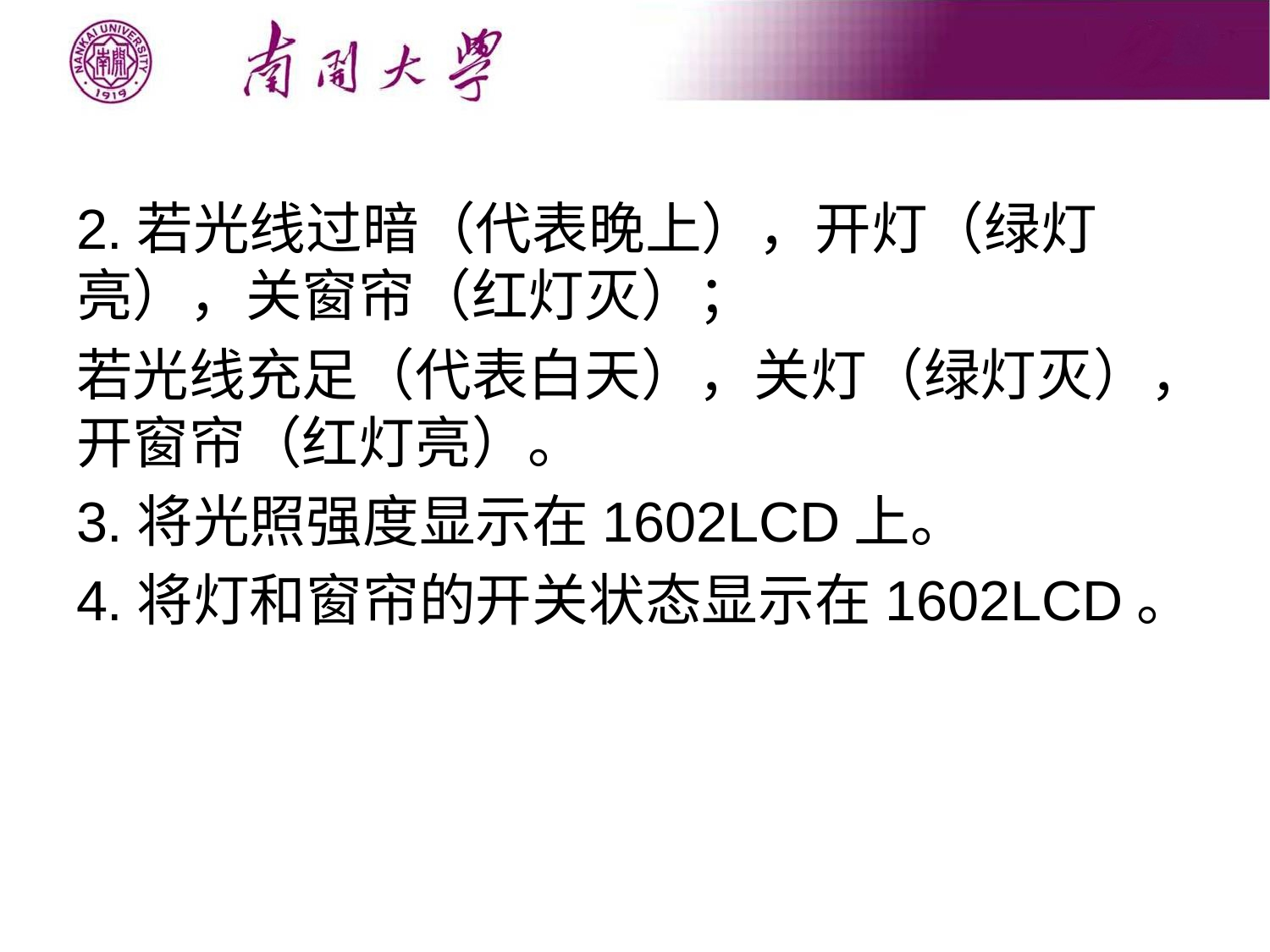

2.若光线过暗（代表晚上），开灯（绿灯亮），关窗帘（红灯灭）；
若光线充足（代表白天），关灯（绿灯灭），开窗帘（红灯亮）。
3.将光照强度显示在1602LCD上。
4.将灯和窗帘的开关状态显示在1602LCD。